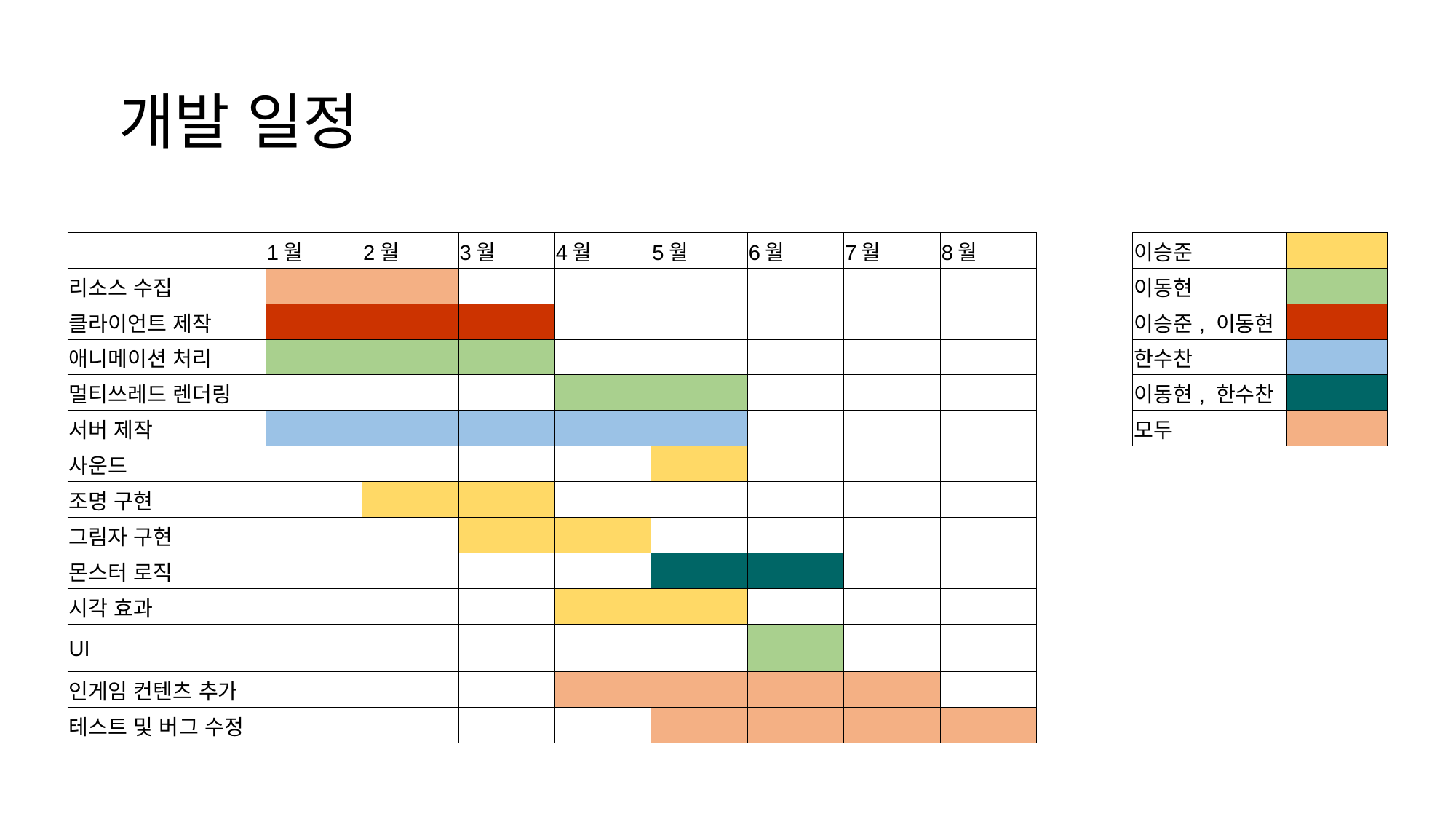

개발 일정
|  | 1월 | 2월 | 3월 | 4월 | 5월 | 6월 | 7월 | 8월 |  | 이승준 |  |
| --- | --- | --- | --- | --- | --- | --- | --- | --- | --- | --- | --- |
| 리소스 수집 |  |  |  |  |  |  |  |  |  | 이동현 |  |
| 클라이언트 제작 |  |  |  |  |  |  |  |  |  | 이승준, 이동현 |  |
| 애니메이션 처리 |  |  |  |  |  |  |  |  |  | 한수찬 |  |
| 멀티쓰레드 렌더링 |  |  |  |  |  |  |  |  |  | 이동현, 한수찬 |  |
| 서버 제작 |  |  |  |  |  |  |  |  |  | 모두 |  |
| 사운드 |  |  |  |  |  |  |  |  |  |  |  |
| 조명 구현 |  |  |  |  |  |  |  |  |  |  |  |
| 그림자 구현 |  |  |  |  |  |  |  |  |  |  |  |
| 몬스터 로직 |  |  |  |  |  |  |  |  |  |  |  |
| 시각 효과 |  |  |  |  |  |  |  |  |  |  |  |
| UI |  |  |  |  |  |  |  |  |  |  |  |
| 인게임 컨텐츠 추가 |  |  |  |  |  |  |  |  |  |  |  |
| 테스트 및 버그 수정 |  |  |  |  |  |  |  |  |  |  |  |